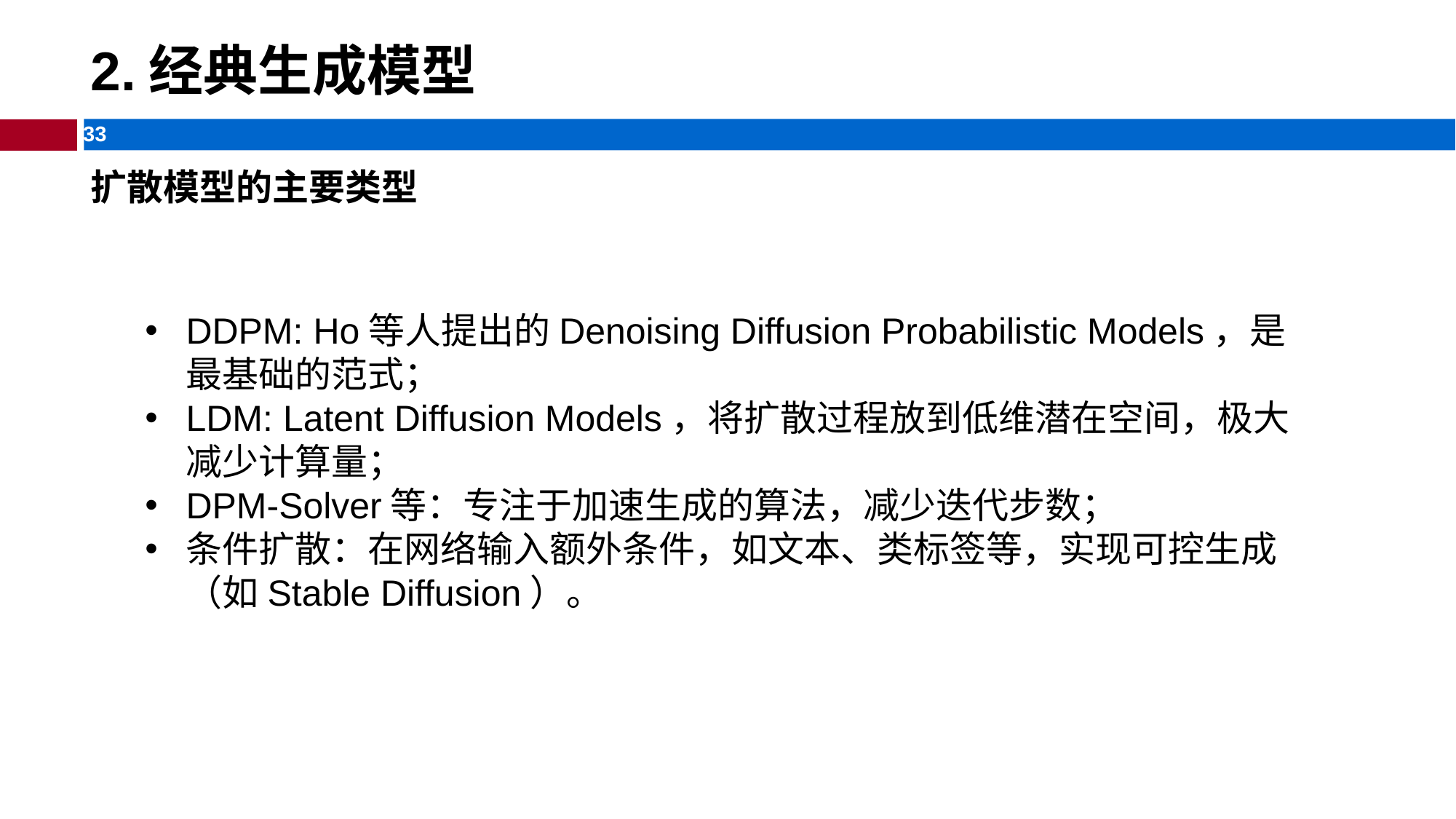

GAN的思考与前景
# 2.经典生成模型
扩散模型的主要类型
DDPM: Ho等人提出的Denoising Diffusion Probabilistic Models，是最基础的范式；
LDM: Latent Diffusion Models，将扩散过程放到低维潜在空间，极大减少计算量；
DPM-Solver等：专注于加速生成的算法，减少迭代步数；
条件扩散：在网络输入额外条件，如文本、类标签等，实现可控生成（如Stable Diffusion）。